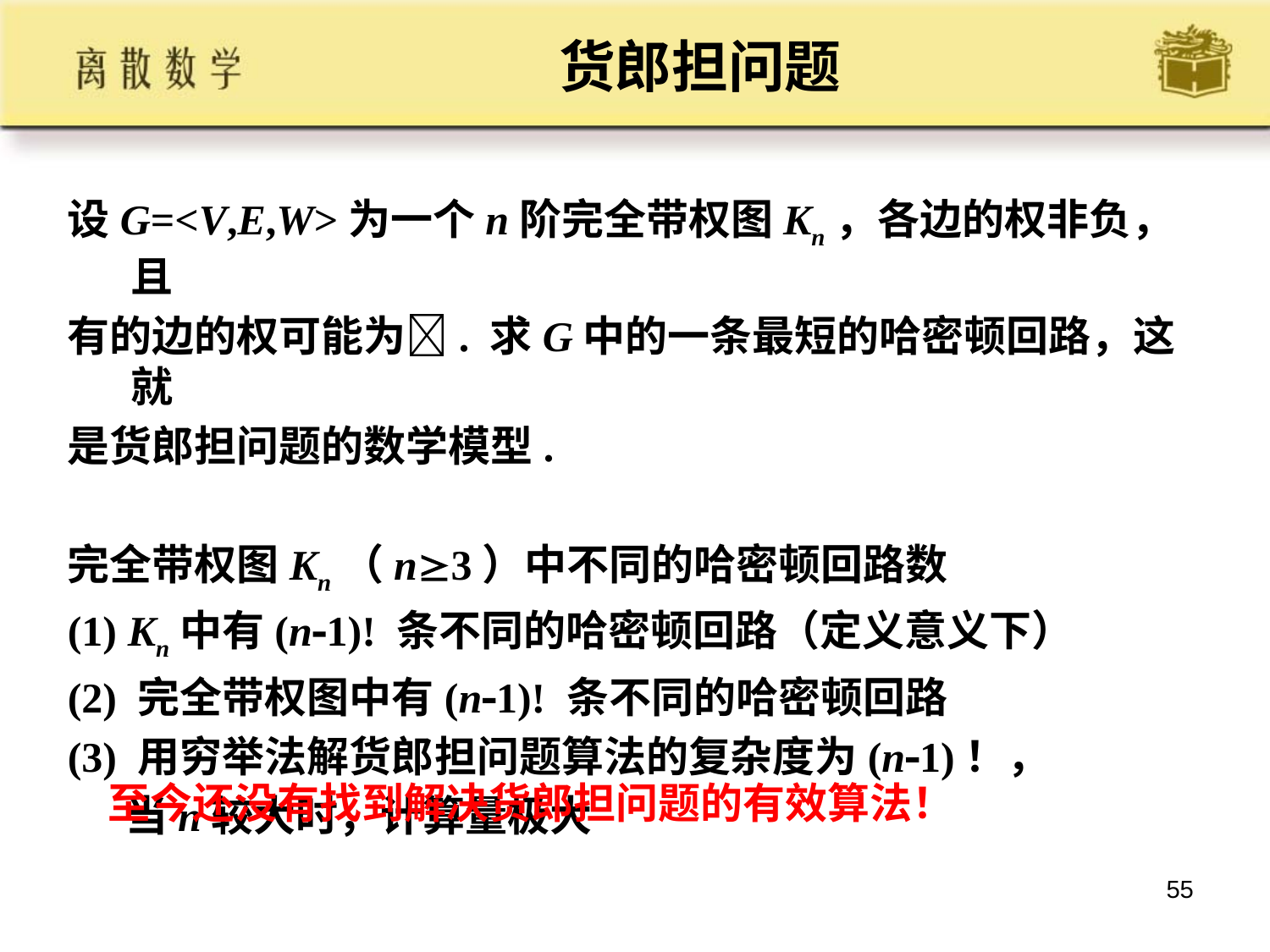

# 货郎担问题
设G=<V,E,W>为一个n阶完全带权图Kn，各边的权非负，且
有的边的权可能为∞. 求G中的一条最短的哈密顿回路，这就
是货郎担问题的数学模型.

完全带权图Kn（n≥3）中不同的哈密顿回路数
(1) Kn中有(n−1)! 条不同的哈密顿回路（定义意义下）
(2) 完全带权图中有(n−1)! 条不同的哈密顿回路
(3) 用穷举法解货郎担问题算法的复杂度为(n−1)！，
     当n较大时，计算量极大
至今还没有找到解决货郎担问题的有效算法！
55